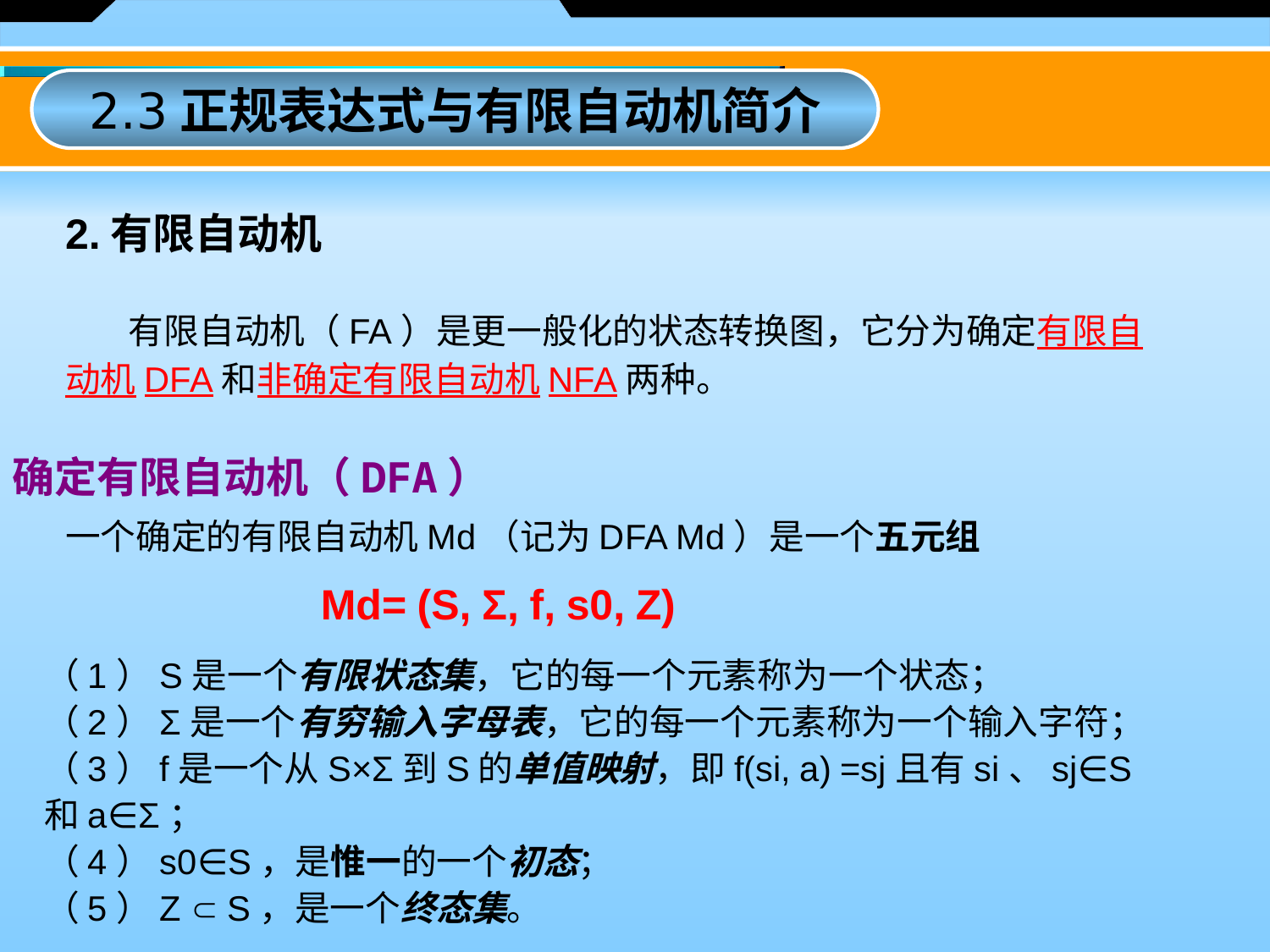

2.3正规表达式与有限自动机简介
2.有限自动机

       有限自动机（FA）是更一般化的状态转换图，它分为确定有限自动机DFA和非确定有限自动机NFA两种。
确定有限自动机（DFA）
一个确定的有限自动机Md（记为DFA Md）是一个五元组
 Md= (S, Σ, f, s0, Z)
（1）S是一个有限状态集，它的每一个元素称为一个状态；
（2）Σ是一个有穷输入字母表，它的每一个元素称为一个输入字符；
（3）f是一个从S×Σ到S的单值映射，即f(si, a) =sj且有si、sj∈S和a∈Σ；
（4）s0∈S，是惟一的一个初态；
（5）Z ⊂ S，是一个终态集。